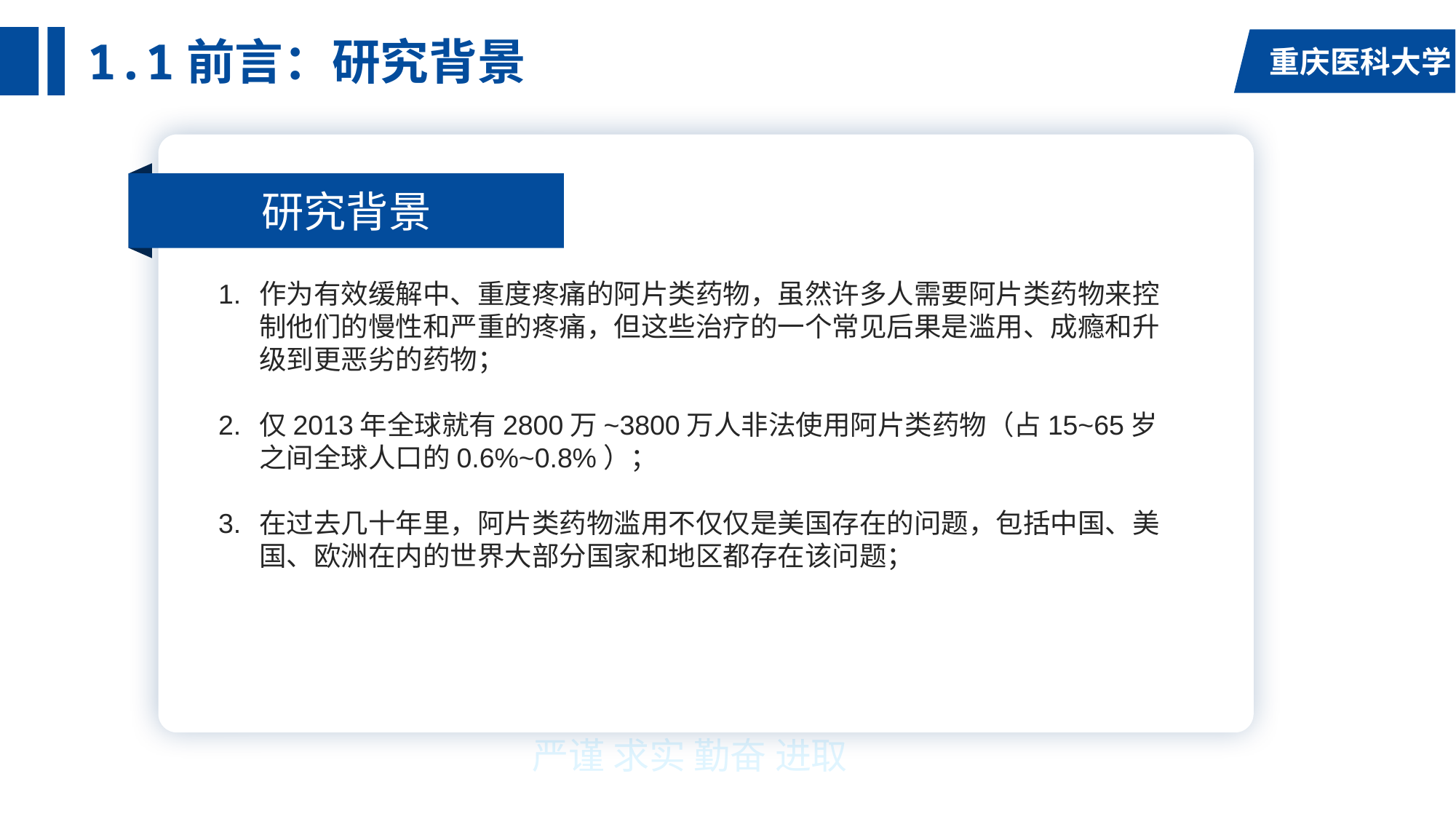

# 1.1前言：研究背景

研究背景

作为有效缓解中、重度疼痛的阿片类药物，虽然许多人需要阿片类药物来控制他们的慢性和严重的疼痛，但这些治疗的一个常见后果是滥用、成瘾和升级到更恶劣的药物；

仅2013年全球就有2800万~3800万人非法使用阿片类药物（占15~65岁之间全球人口的0.6%~0.8%）；

在过去几十年里，阿片类药物滥用不仅仅是美国存在的问题，包括中国、美国、欧洲在内的世界大部分国家和地区都存在该问题；